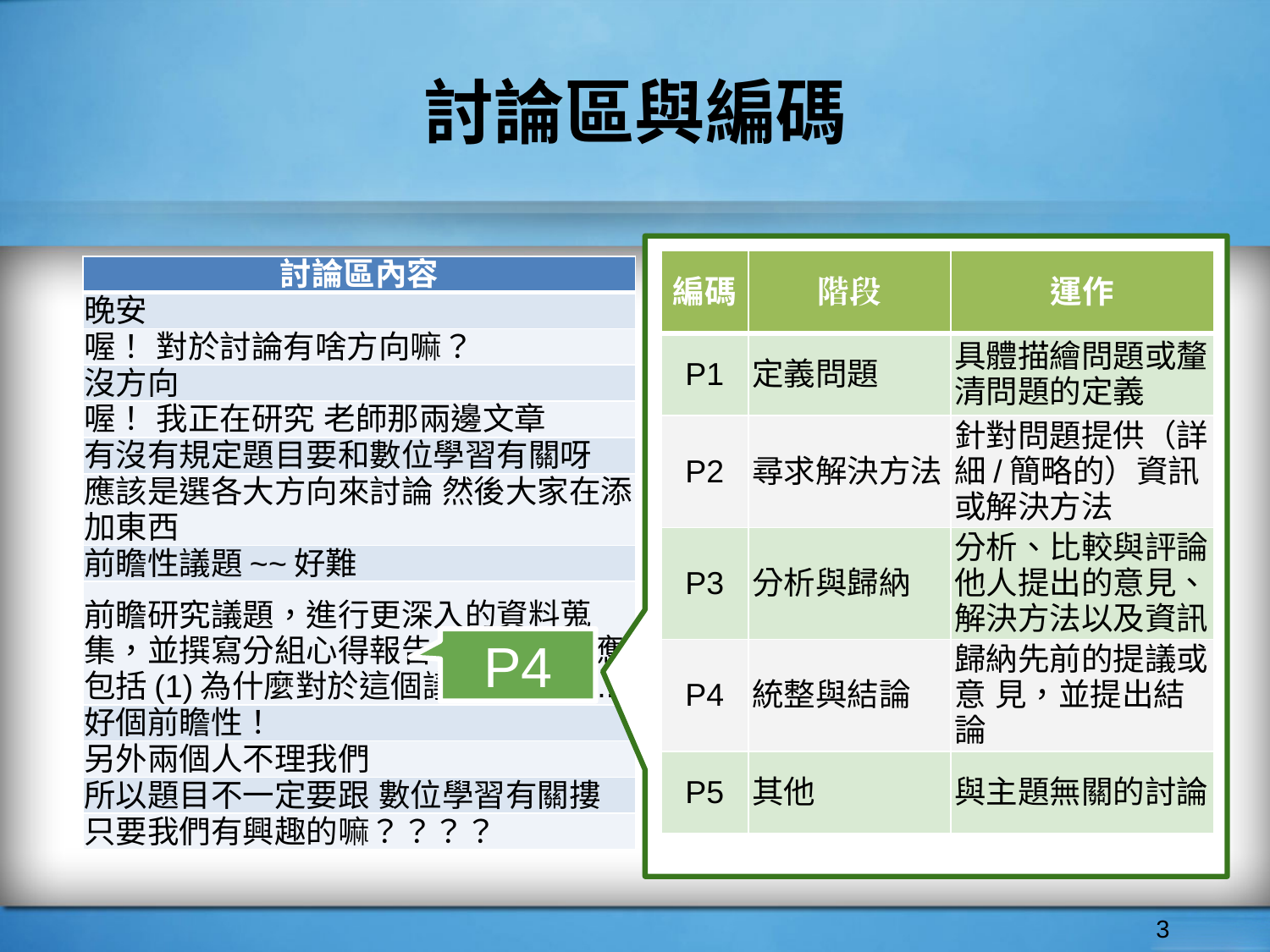

# 討論區與編碼

| 編碼 | 階段 | 運作 |
| --- | --- | --- |
| P1 | 定義問題 | 具體描繪問題或釐清問題的定義 |
| P2 | 尋求解決方法 | 針對問題提供（詳細/簡略的）資訊或解決方法 |
| P3 | 分析與歸納 | 分析、比較與評論他人提出的意見、解決方法以及資訊 |
| P4 | 統整與結論 | 歸納先前的提議或意 見，並提出結論 |
| P5 | 其他 | 與主題無關的討論 |
| 討論區內容 |
| --- |
| 晚安 |
| 喔！ 對於討論有啥方向嘛？ |
| 沒方向 |
| 喔！ 我正在研究 老師那兩邊文章 |
| 有沒有規定題目要和數位學習有關呀 |
| 應該是選各大方向來討論 然後大家在添加東西 |
| 前瞻性議題~~好難 |
| 前瞻研究議題，進行更深入的資料蒐集，並撰寫分組心得報告，報告內容應包括(1)為什麼對於這個議題感興趣... |
| 好個前瞻性！ |
| 另外兩個人不理我們 |
| 所以題目不一定要跟 數位學習有關摟 |
| 只要我們有興趣的嘛？？？？ |
P4
3